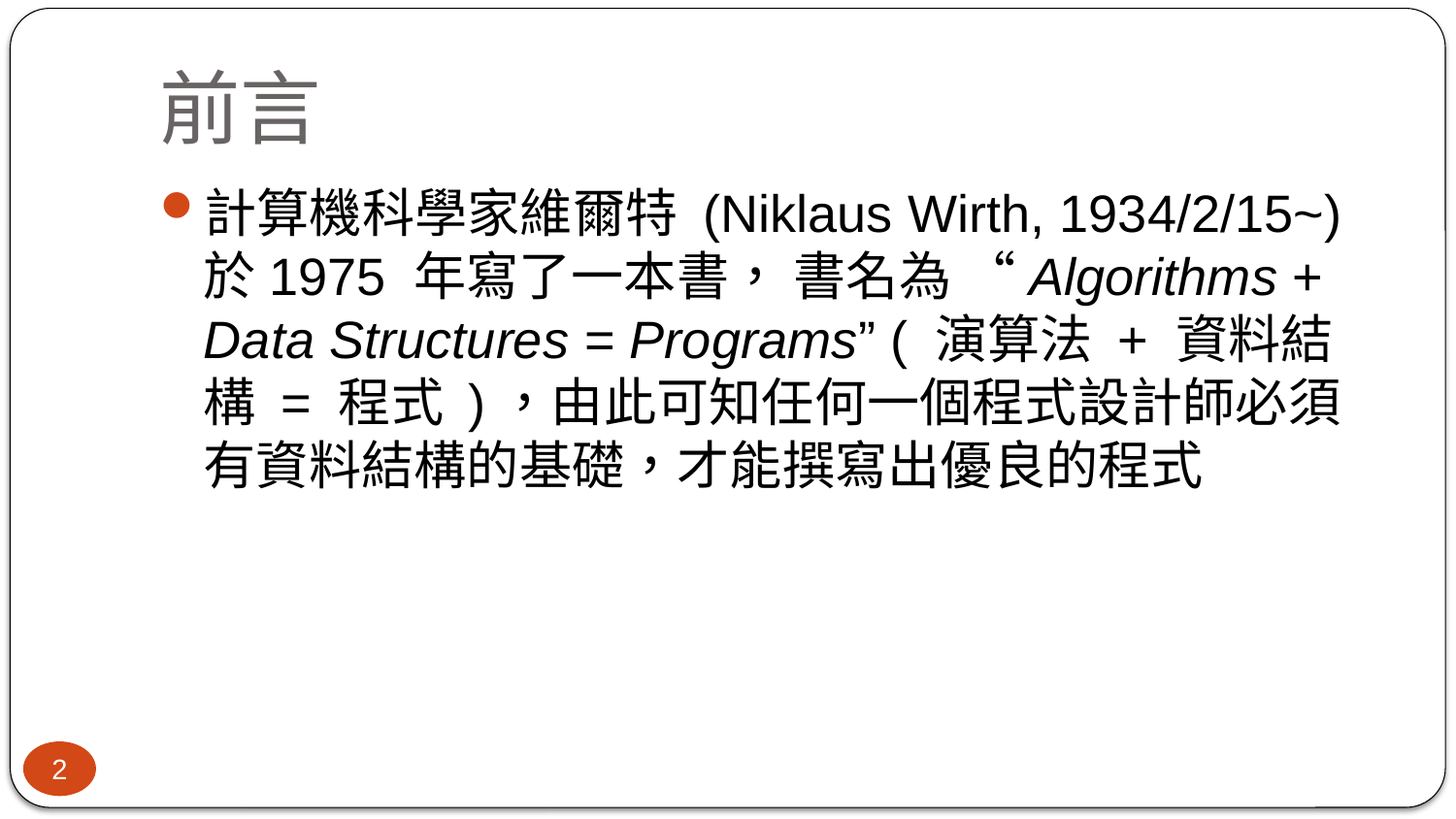

# 前言
計算機科學家維爾特 (Niklaus Wirth, 1934/2/15~) 於1975 年寫了一本書， 書名為 “Algorithms + Data Structures = Programs” ( 演算法 + 資料結構 = 程式 )，由此可知任何一個程式設計師必須有資料結構的基礎，才能撰寫出優良的程式
2